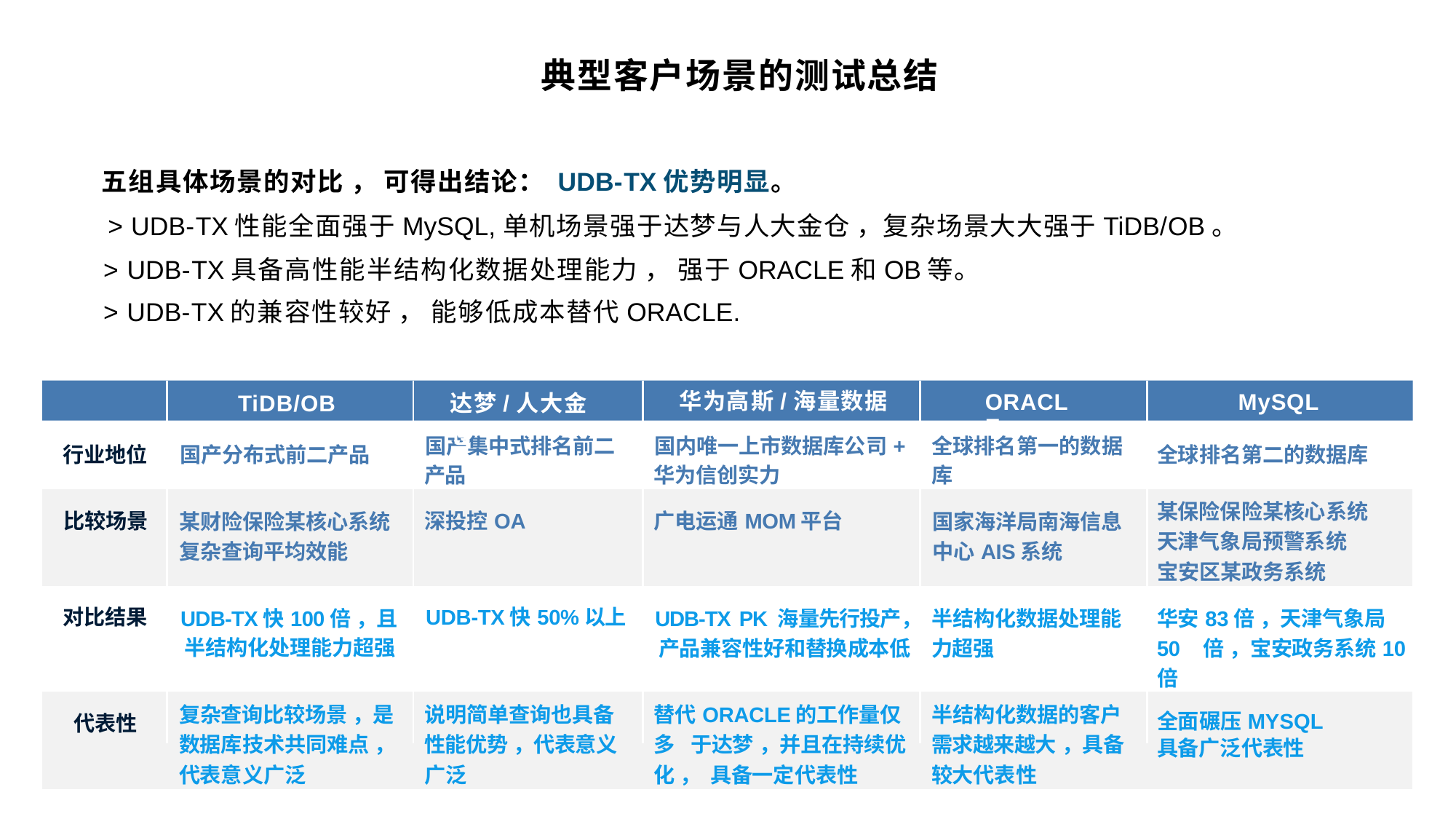

典型客户场景的测试总结

五组具体场景的对比 ， 可得出结论： UDB-TX优势明显。
> UDB-TX性能全面强于MySQL,单机场景强于达梦与人大金仓 ，复杂场景大大强于TiDB/OB。
> UDB-TX具备高性能半结构化数据处理能力 ， 强于ORACLE和OB等。

> UDB-TX的兼容性较好 ， 能够低成本替代ORACLE.

华为高斯/海量数据

TiDB/OB

达梦/人大金仓

ORACLE

MySQL
|  |  |  |  |
| --- | --- | --- | --- |
| 行业地位 | 国产分布式前二产品 | 国产集中式排名前二 产品 | 国内唯一上市数据库公司+ 华为信创实力 | 全球排名第一的数据 库 | 全球排名第二的数据库 |
| --- | --- | --- | --- | --- | --- |
| 比较场景 | 某财险保险某核心系统 复杂查询平均效能 | 深投控OA | 广电运通MOM平台 | 国家海洋局南海信息 中心AIS系统 | 某保险保险某核心系统 天津气象局预警系统 宝安区某政务系统 |
| 对比结果 | UDB-TX快100倍 ，且 半结构化处理能力超强 | UDB-TX快50%以上 | UDB-TX PK 海量先行投产， 产品兼容性好和替换成本低 | 半结构化数据处理能 力超强 | 华安83倍 ，天津气象局50 倍 ，宝安政务系统10倍 |
| 代表性 | 复杂查询比较场景 ，是 数据库技术共同难点 ， 代表意义广泛 | 说明简单查询也具备 性能优势 ，代表意义 广泛 | 替代ORACLE的工作量仅多 于达梦 ，并且在持续优化 ， 具备一定代表性 | 半结构化数据的客户 需求越来越大 ，具备 较大代表性 | 全面碾压MYSQL 具备广泛代表性 |